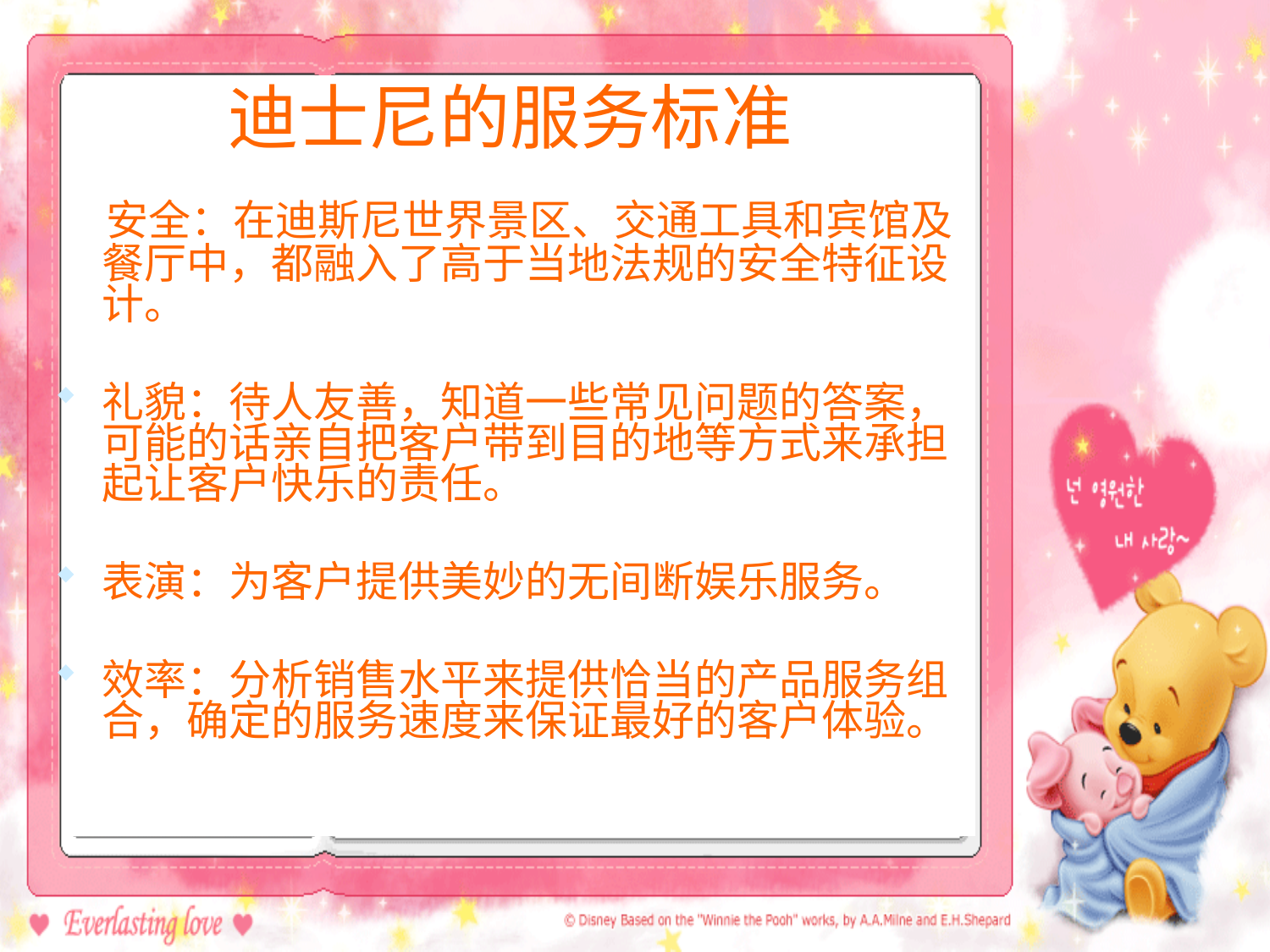

# 迪士尼的服务标准

   安全：在迪斯尼世界景区、交通工具和宾馆及餐厅中，都融入了高于当地法规的安全特征设计。

礼貌：待人友善，知道一些常见问题的答案，可能的话亲自把客户带到目的地等方式来承担起让客户快乐的责任。

表演：为客户提供美妙的无间断娱乐服务。

效率：分析销售水平来提供恰当的产品服务组合，确定的服务速度来保证最好的客户体验。